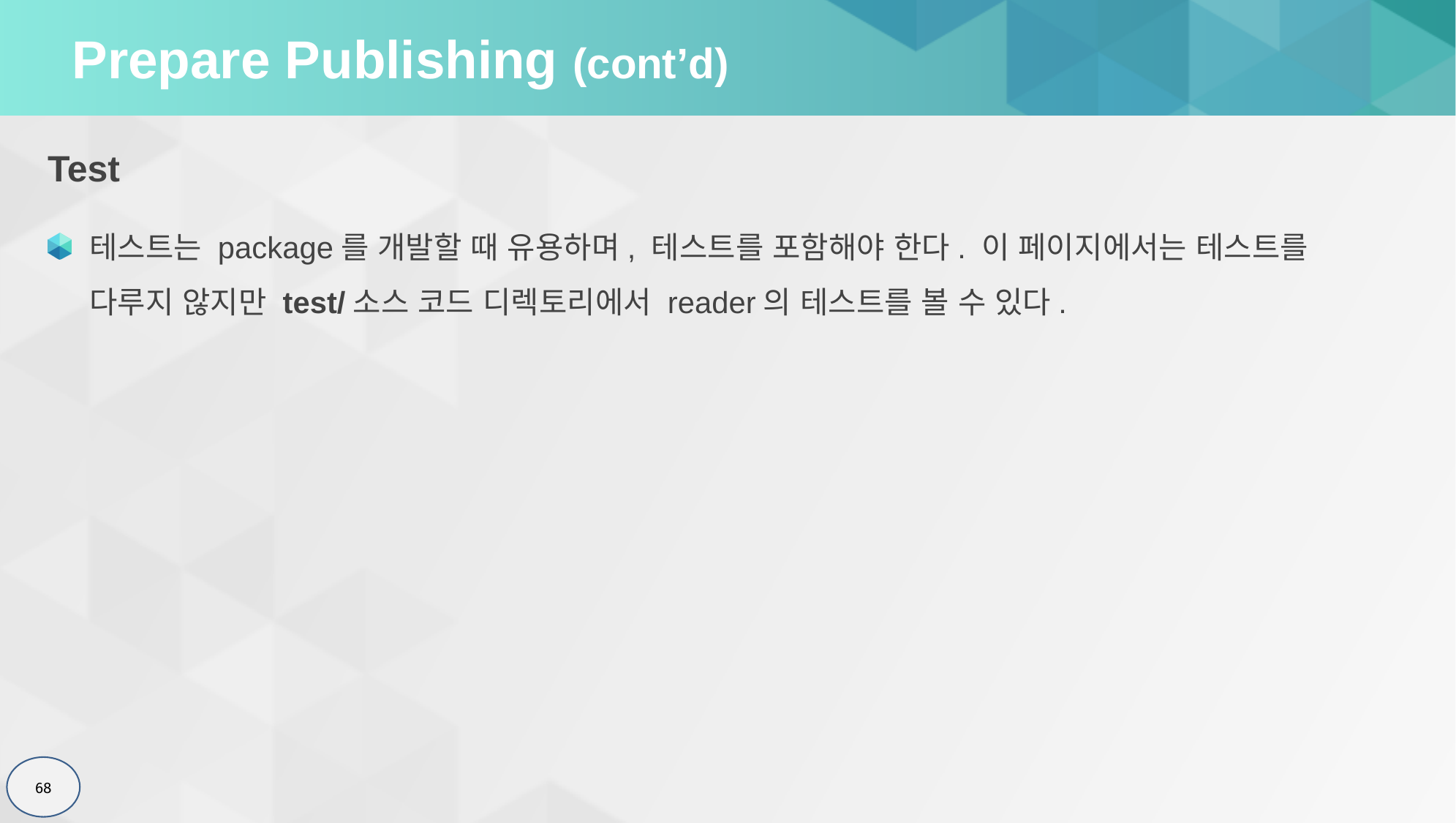

# Prepare Publishing (cont’d)
Test
테스트는 package를 개발할 때 유용하며, 테스트를 포함해야 한다. 이 페이지에서는 테스트를 다루지 않지만 test/소스 코드 디렉토리에서 reader의 테스트를 볼 수 있다.